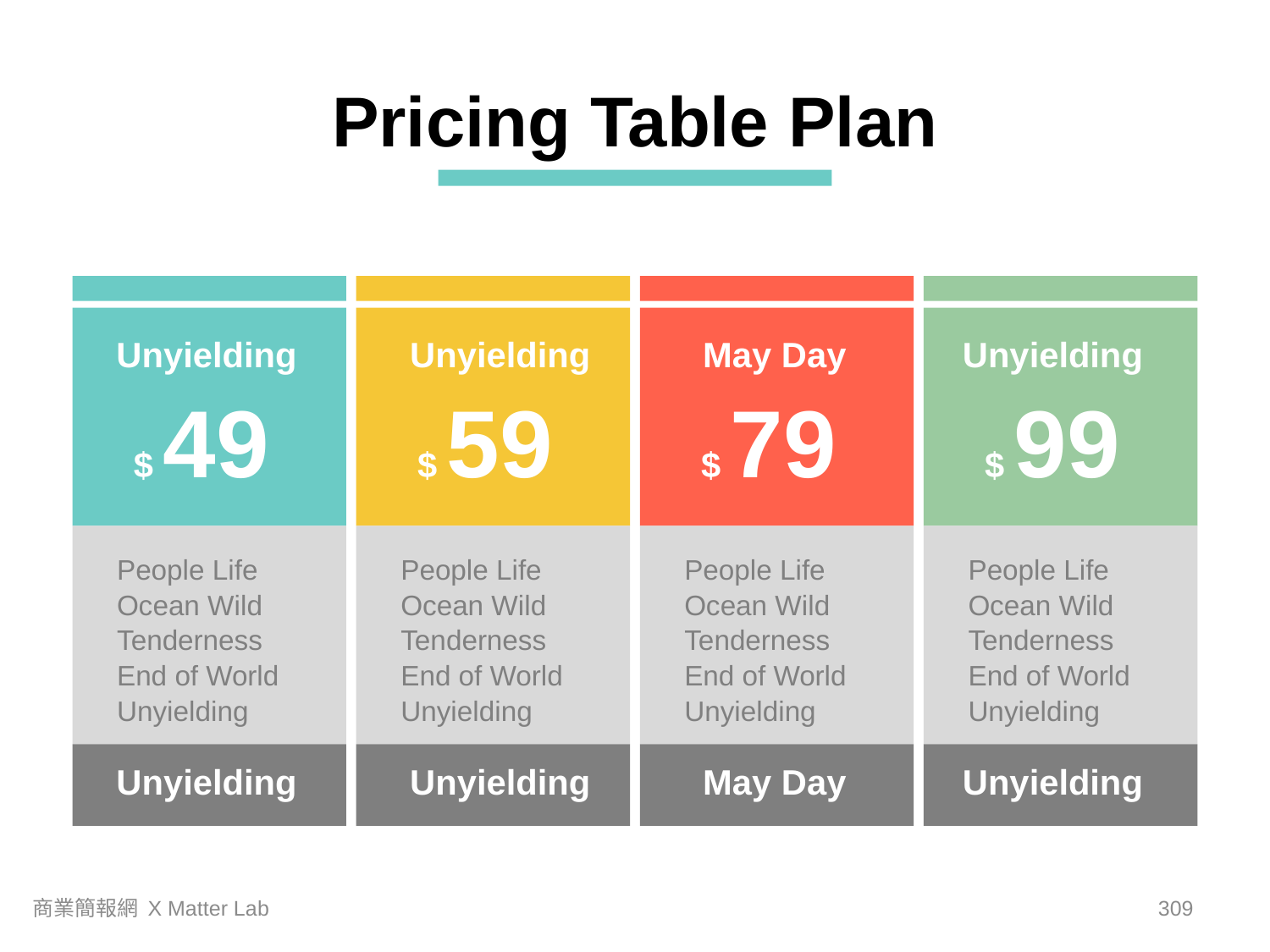

Pricing Table Plan

Unyielding
Unyielding
May Day
Unyielding
$ 49
$ 59
$ 79
$ 99

People Life
Ocean Wild
Tenderness
End of World
Unyielding
People Life
Ocean Wild
Tenderness
End of World
Unyielding
People Life
Ocean Wild
Tenderness
End of World
Unyielding
People Life
Ocean Wild
Tenderness
End of World
Unyielding

Unyielding
Unyielding
May Day
Unyielding
商業簡報網 X Matter Lab
309